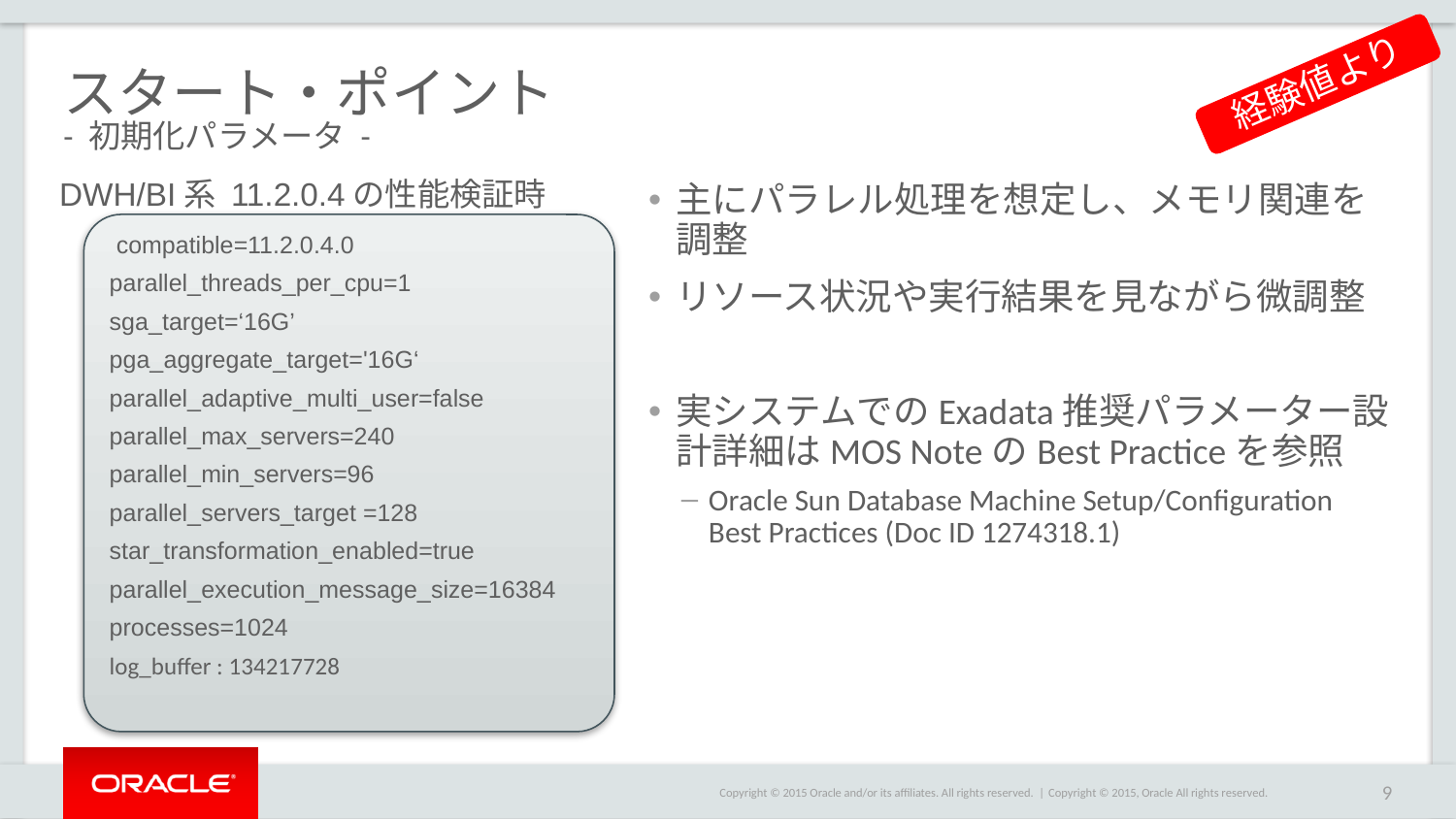

# スタート・ポイント - 初期化パラメータ -
経験値より
DWH/BI系 11.2.0.4の性能検証時
主にパラレル処理を想定し、メモリ関連を調整
リソース状況や実行結果を見ながら微調整

実システムでのExadata推奨パラメーター設計詳細はMOS NoteのBest Practiceを参照
Oracle Sun Database Machine Setup/Configuration Best Practices (Doc ID 1274318.1)

 compatible=11.2.0.4.0
parallel_threads_per_cpu=1
sga_target=‘16G’
pga_aggregate_target='16G‘
parallel_adaptive_multi_user=false
parallel_max_servers=240
parallel_min_servers=96
parallel_servers_target =128
star_transformation_enabled=true
parallel_execution_message_size=16384
processes=1024
log_buffer : 134217728
Copyright © 2015, Oracle All rights reserved.
9